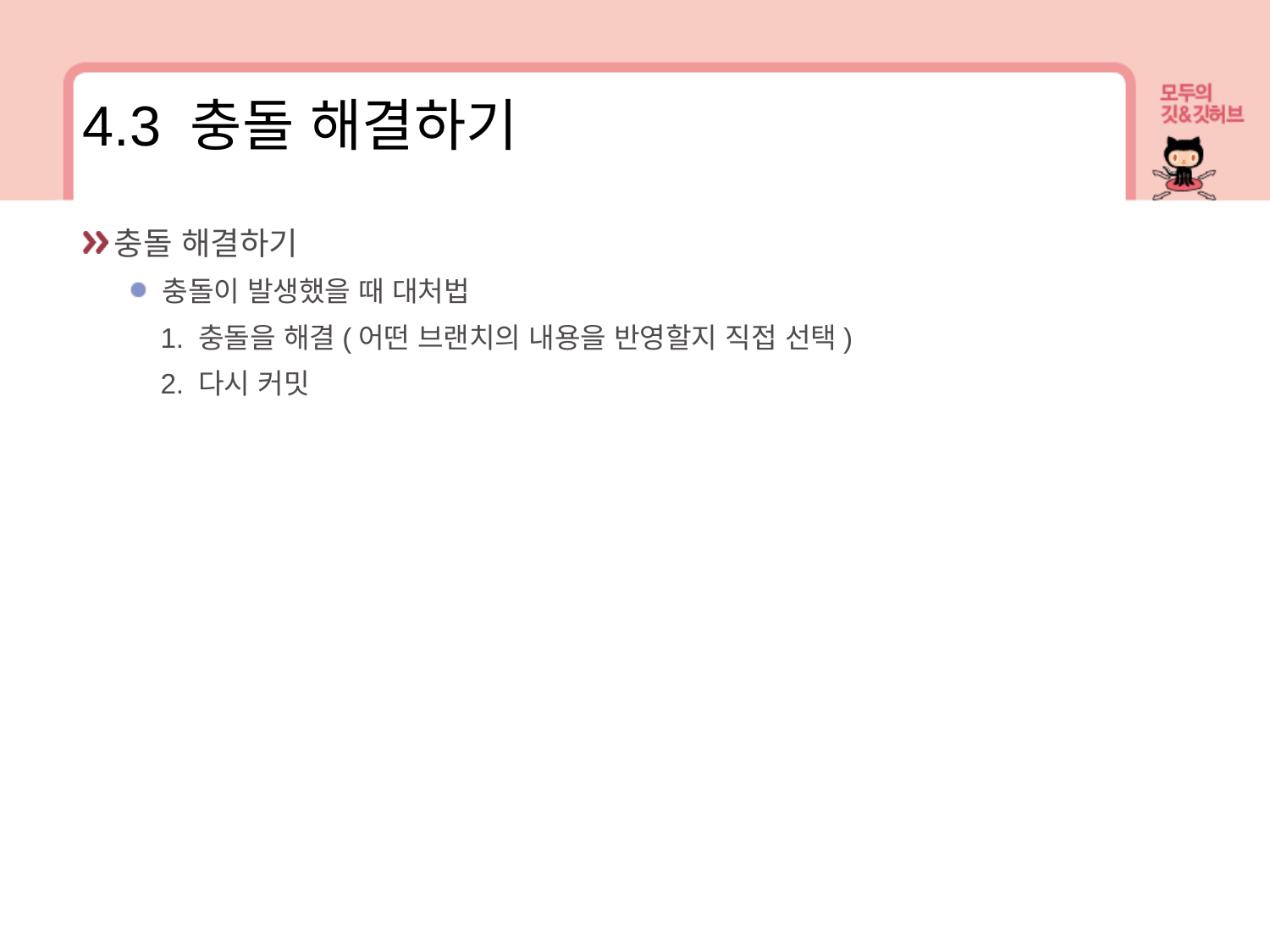

4.3 충돌 해결하기
충돌 해결하기
충돌이 발생했을 때 대처법
    1. 충돌을 해결(어떤 브랜치의 내용을 반영할지 직접 선택)
    2. 다시 커밋